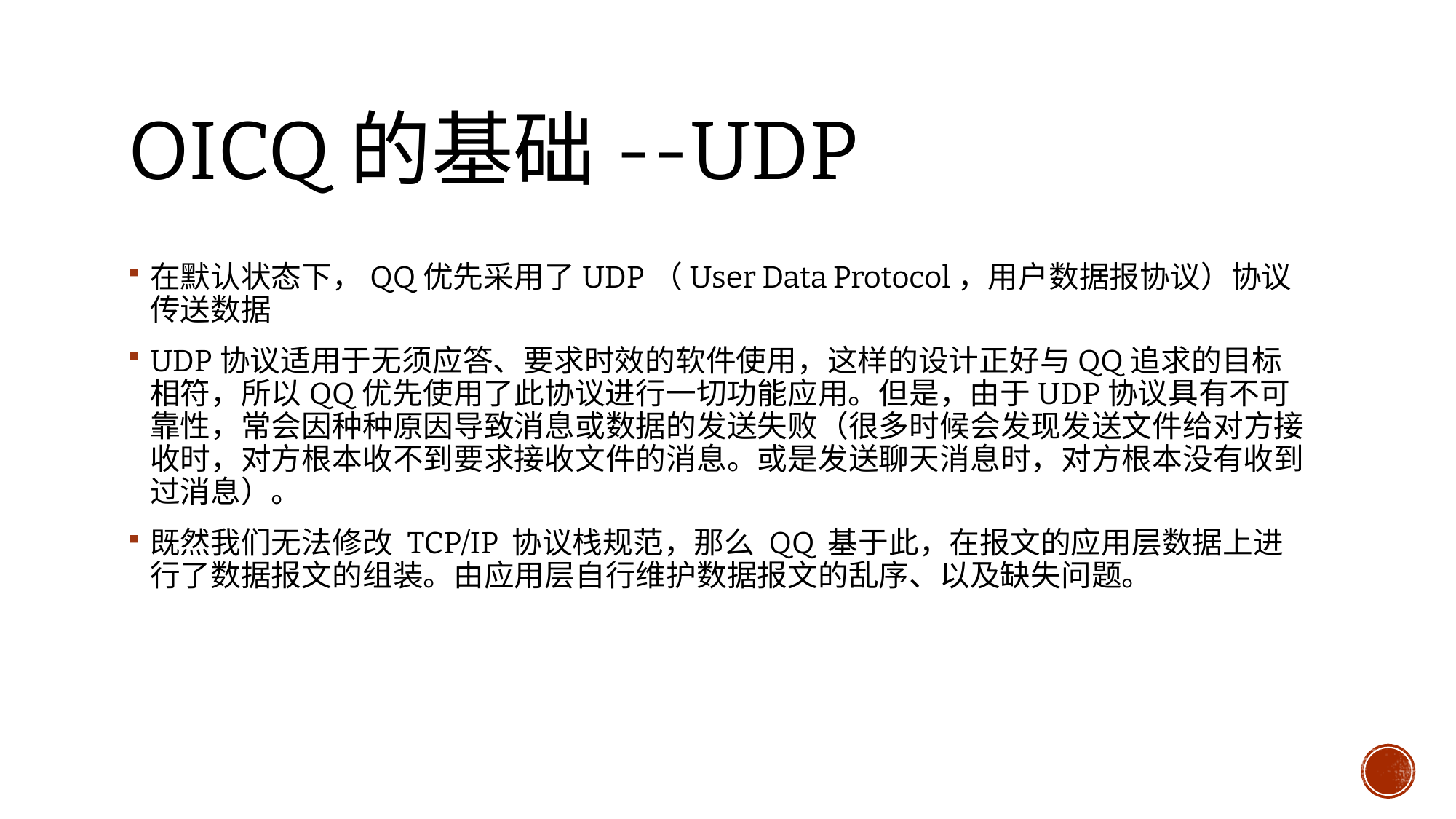

# OICQ的基础--UDP

在默认状态下，QQ优先采用了UDP（User Data Protocol，用户数据报协议）协议传送数据
UDP协议适用于无须应答、要求时效的软件使用，这样的设计正好与QQ追求的目标相符，所以QQ优先使用了此协议进行一切功能应用。但是，由于UDP协议具有不可靠性，常会因种种原因导致消息或数据的发送失败（很多时候会发现发送文件给对方接收时，对方根本收不到要求接收文件的消息。或是发送聊天消息时，对方根本没有收到过消息）。
既然我们无法修改 TCP/IP 协议栈规范，那么 QQ 基于此，在报文的应用层数据上进行了数据报文的组装。由应用层自行维护数据报文的乱序、以及缺失问题。